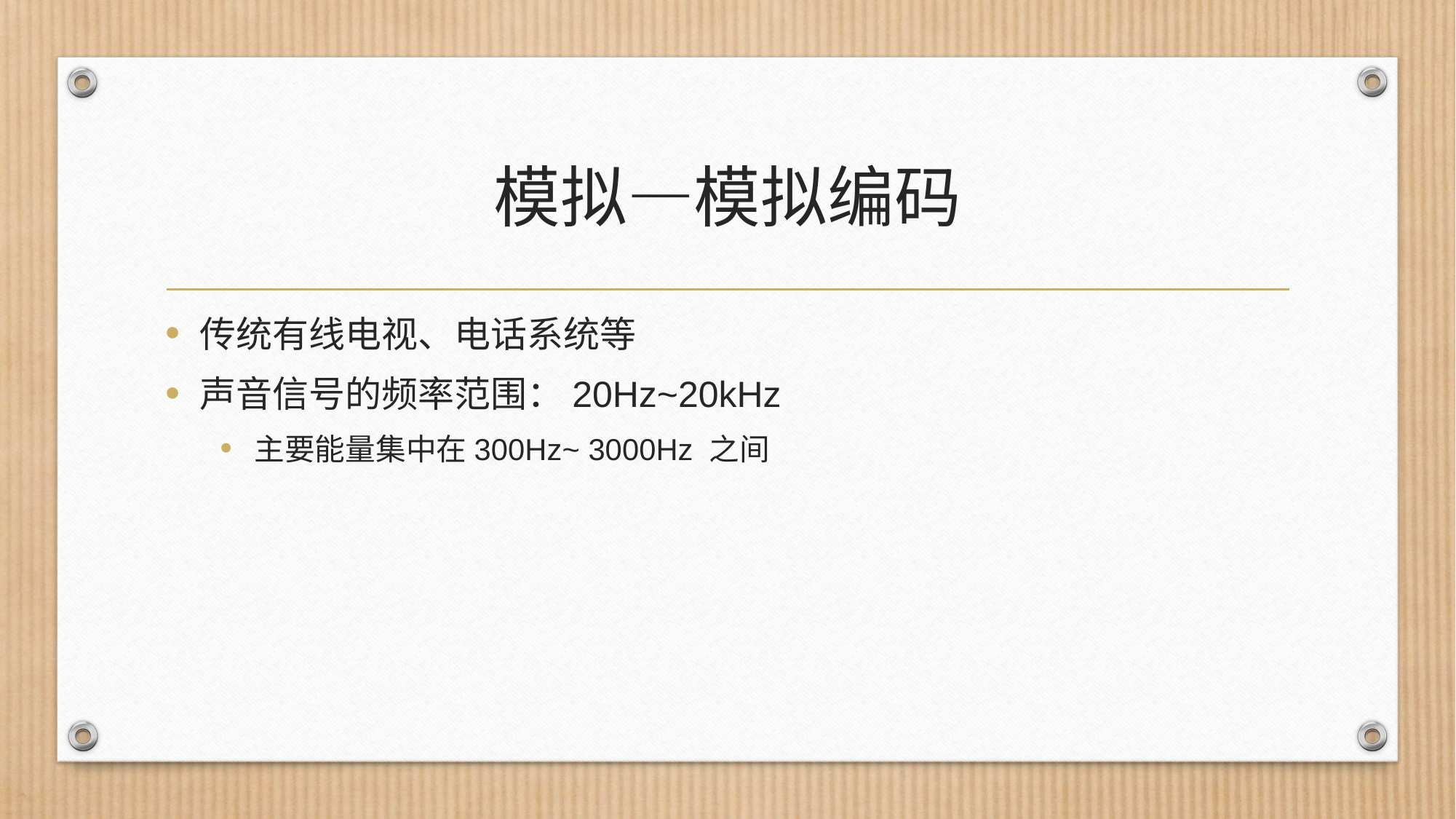

# 模拟—模拟编码
传统有线电视、电话系统等
声音信号的频率范围：20Hz~20kHz
主要能量集中在300Hz~ 3000Hz 之间